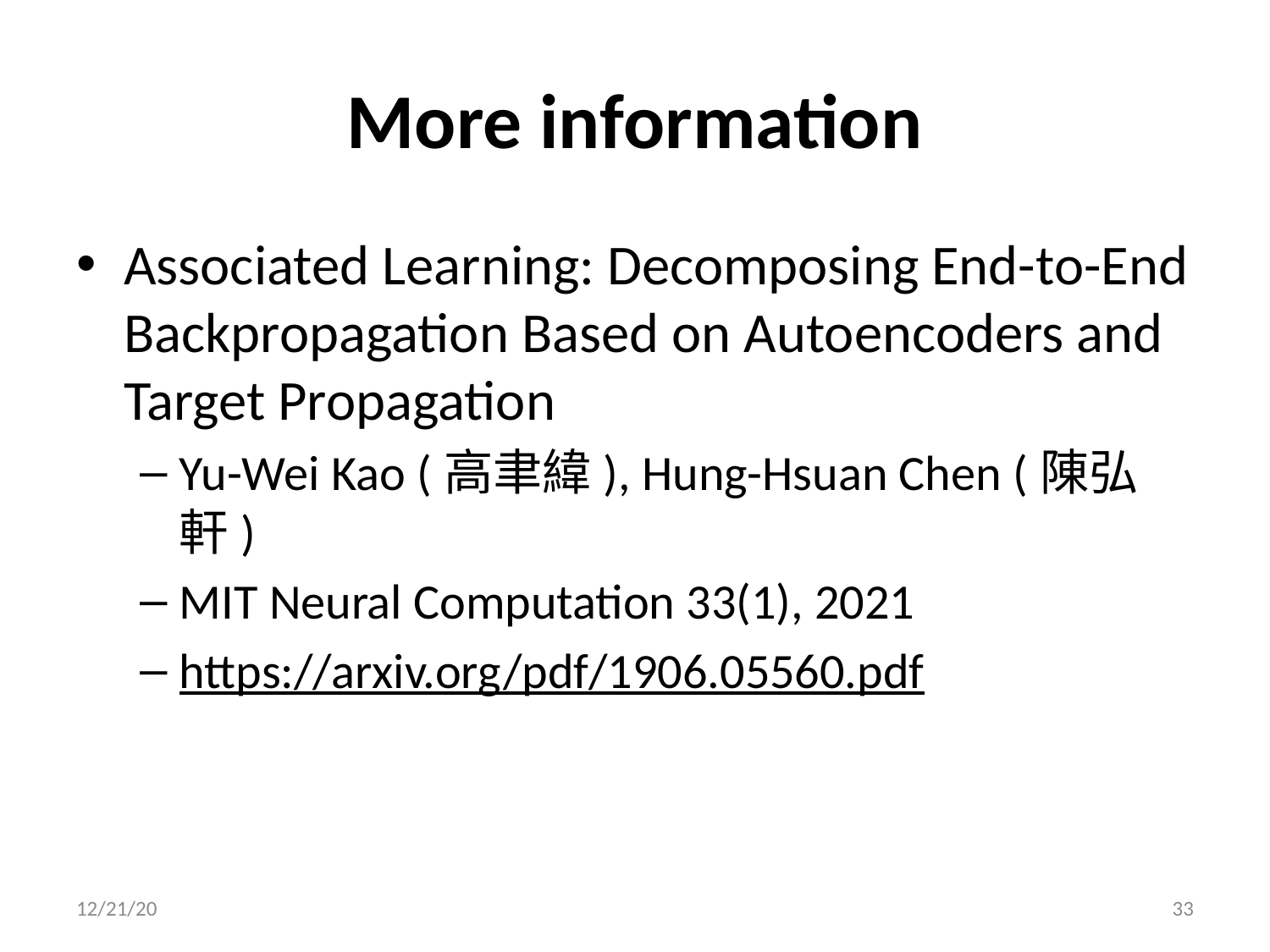

# More information
Associated Learning: Decomposing End-to-End Backpropagation Based on Autoencoders and Target Propagation
Yu-Wei Kao (高聿緯), Hung-Hsuan Chen (陳弘軒)
MIT Neural Computation 33(1), 2021
https://arxiv.org/pdf/1906.05560.pdf
12/21/20
33